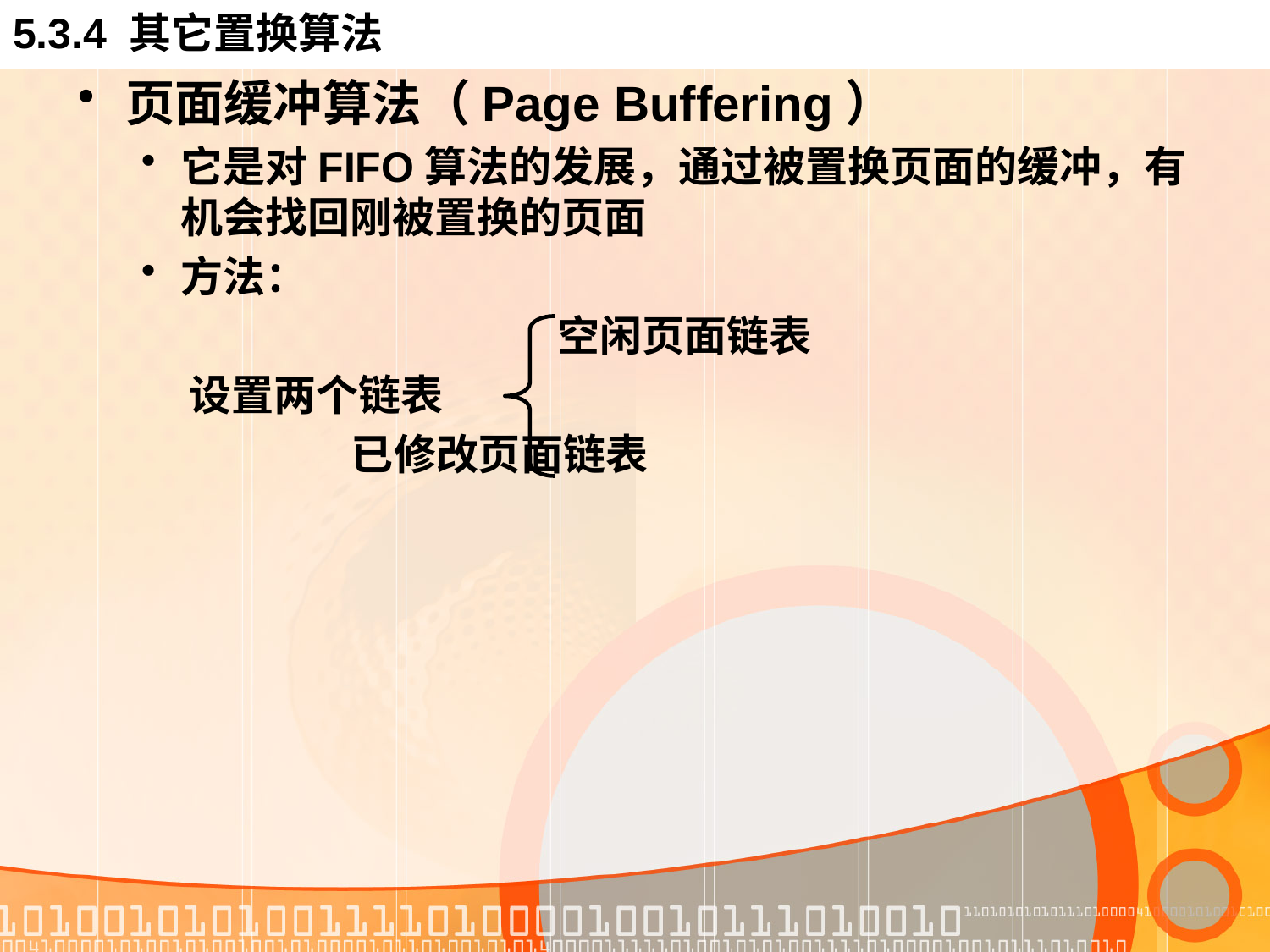

# 5.3.4 其它置换算法
页面缓冲算法（Page Buffering）
它是对FIFO算法的发展，通过被置换页面的缓冲，有机会找回刚被置换的页面
方法：
    		      空闲页面链表
    设置两个链表
                     已修改页面链表